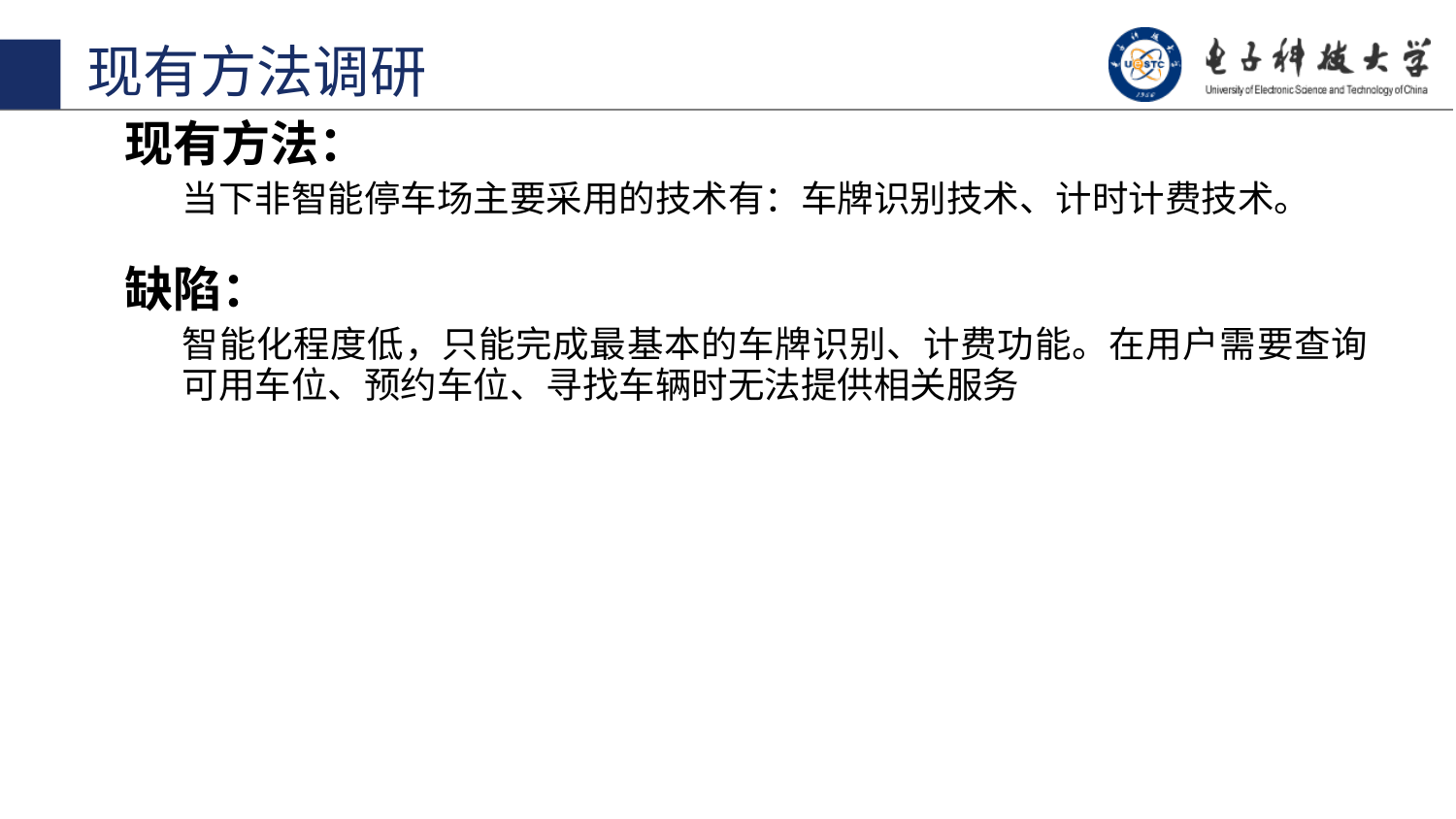

现有方法调研
现有方法：
当下非智能停车场主要采用的技术有：车牌识别技术、计时计费技术。

缺陷：
智能化程度低，只能完成最基本的车牌识别、计费功能。在用户需要查询可用车位、预约车位、寻找车辆时无法提供相关服务
7